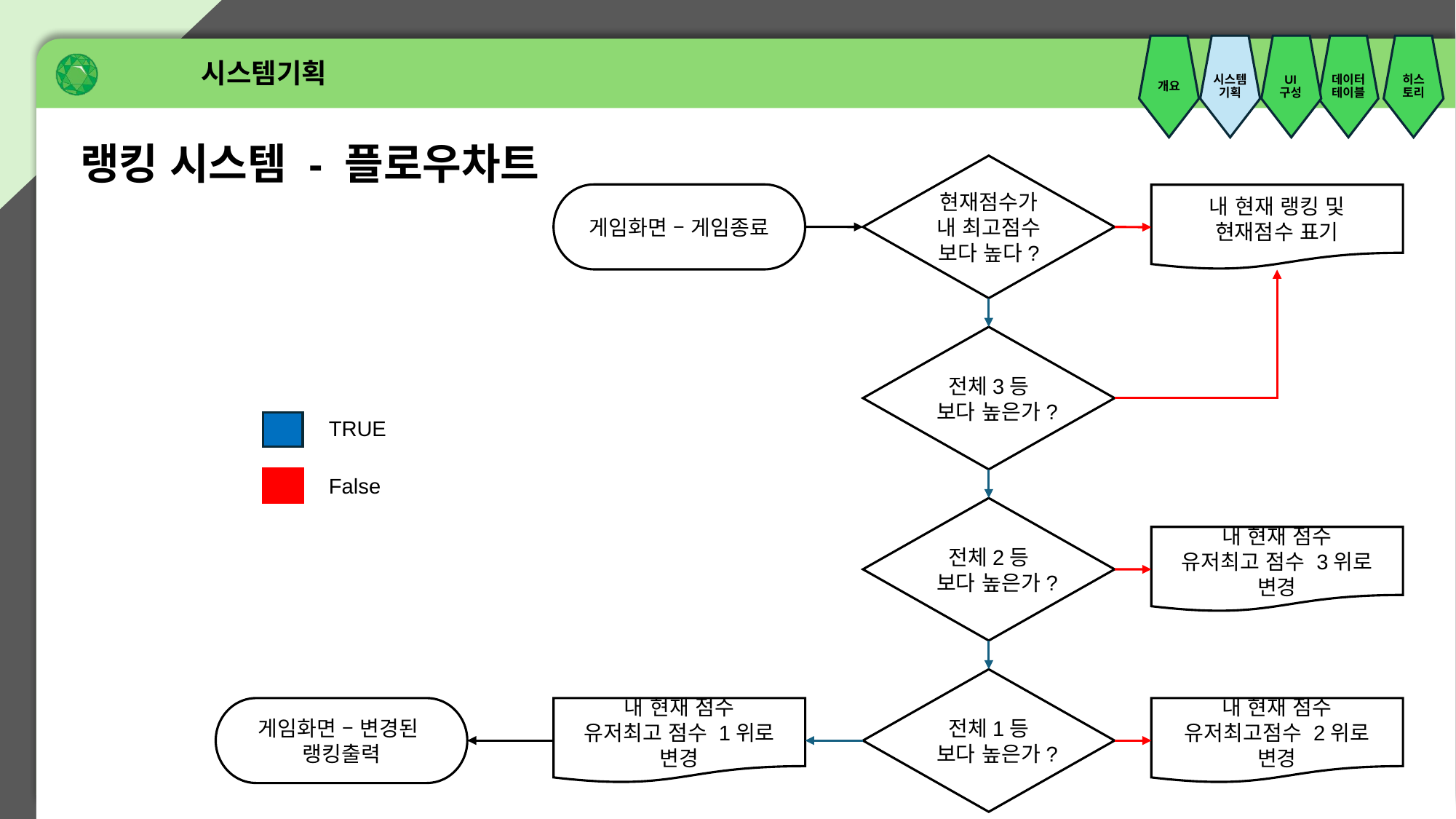

시스템기획
개요
시스템기획
UI
구성
데이터테이블
히스토리
랭킹 시스템 - 플로우차트
현재점수가
내 최고점수
보다 높다?
게임화면 – 게임종료
내 현재 랭킹 및
현재점수 표기
전체3등
보다 높은가?
TRUE

False

전체2등
보다 높은가?
내 현재 점수
유저최고 점수 3위로 변경
전체1등
보다 높은가?
게임화면 – 변경된
랭킹출력
내 현재 점수
유저최고 점수 1위로 변경
내 현재 점수
유저최고점수 2위로 변경